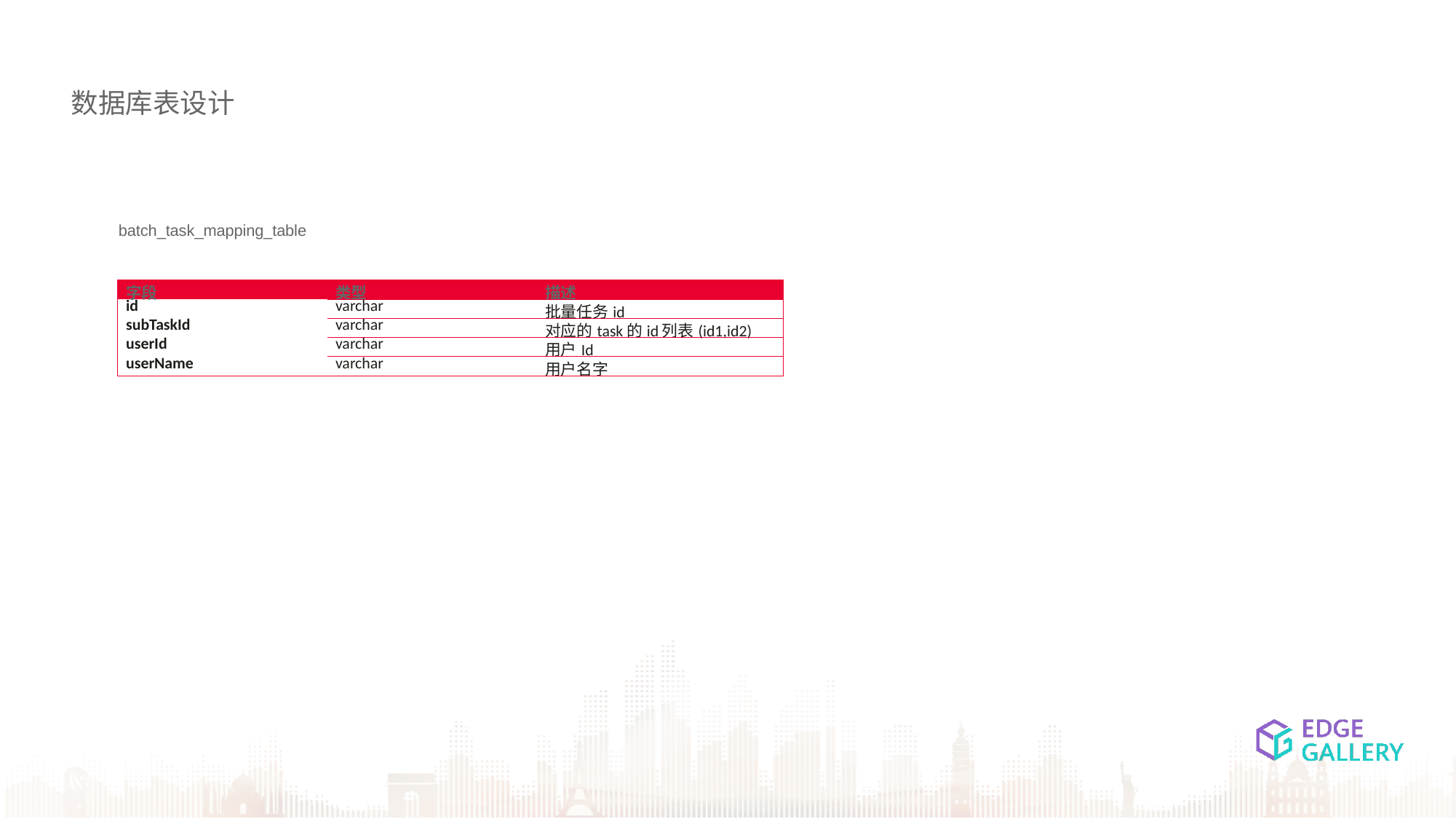

数据库表设计
batch_task_mapping_table
| 字段 | 类型 | 描述 |
| --- | --- | --- |
| id | varchar | 批量任务id |
| subTaskId | varchar | 对应的task的id列表(id1,id2) |
| userId | varchar | 用户Id |
| userName | varchar | 用户名字 |